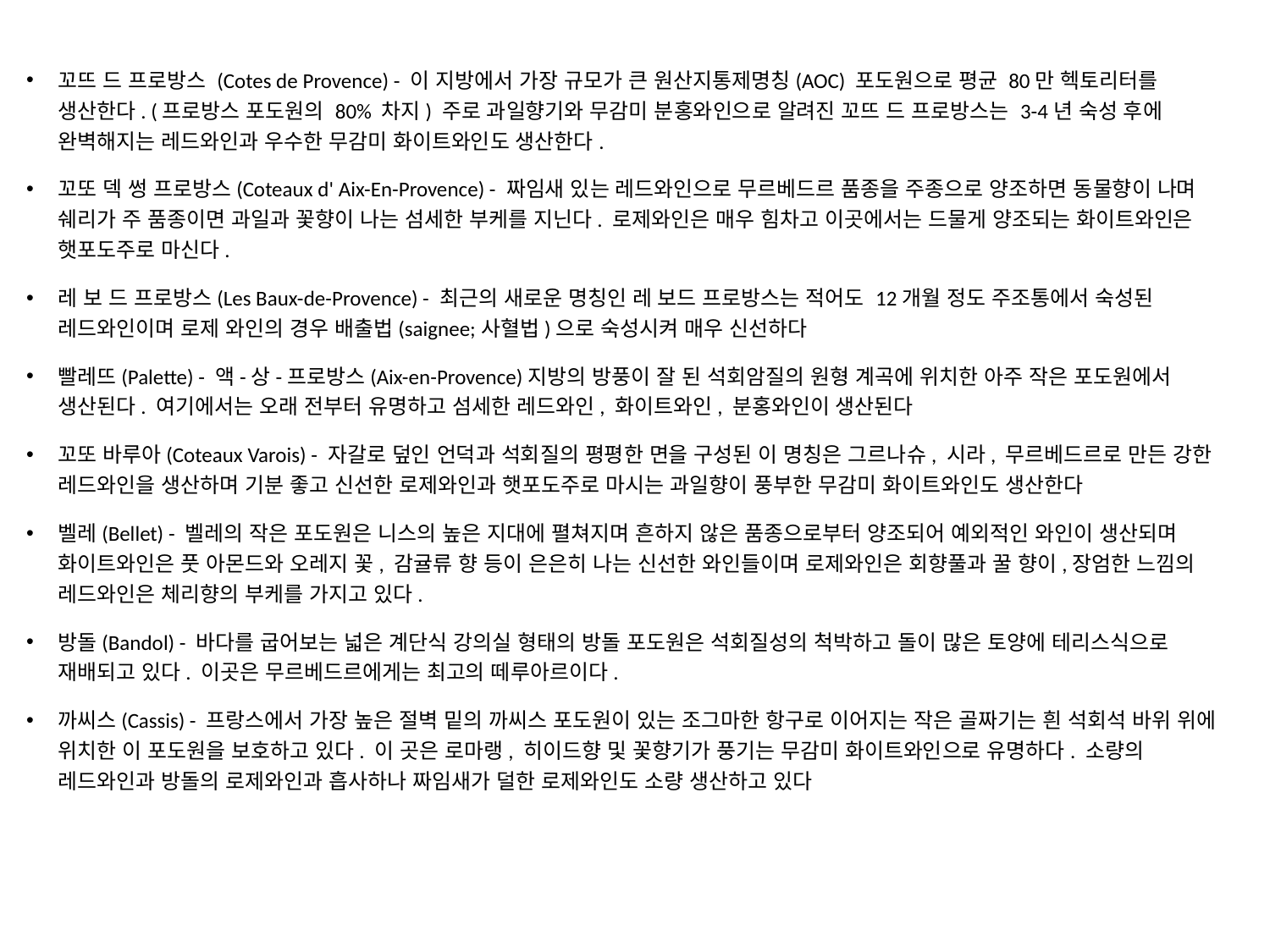

꼬뜨 드 프로방스 (Cotes de Provence) - 이 지방에서 가장 규모가 큰 원산지통제명칭(AOC) 포도원으로 평균 80만 헥토리터를 생산한다. (프로방스 포도원의 80% 차지) 주로 과일향기와 무감미 분홍와인으로 알려진 꼬뜨 드 프로방스는 3-4년 숙성 후에 완벽해지는 레드와인과 우수한 무감미 화이트와인도 생산한다.
꼬또 덱 썽 프로방스(Coteaux d' Aix-En-Provence) - 짜임새 있는 레드와인으로 무르베드르 품종을 주종으로 양조하면 동물향이 나며 쉐리가 주 품종이면 과일과 꽃향이 나는 섬세한 부케를 지닌다. 로제와인은 매우 힘차고 이곳에서는 드물게 양조되는 화이트와인은 햇포도주로 마신다.
레 보 드 프로방스(Les Baux-de-Provence) - 최근의 새로운 명칭인 레 보드 프로방스는 적어도 12개월 정도 주조통에서 숙성된 레드와인이며 로제 와인의 경우 배출법(saignee;사혈법)으로 숙성시켜 매우 신선하다
빨레뜨(Palette) - 액-상-프로방스(Aix-en-Provence)지방의 방풍이 잘 된 석회암질의 원형 계곡에 위치한 아주 작은 포도원에서 생산된다. 여기에서는 오래 전부터 유명하고 섬세한 레드와인, 화이트와인, 분홍와인이 생산된다
꼬또 바루아(Coteaux Varois) - 자갈로 덮인 언덕과 석회질의 평평한 면을 구성된 이 명칭은 그르나슈, 시라, 무르베드르로 만든 강한 레드와인을 생산하며 기분 좋고 신선한 로제와인과 햇포도주로 마시는 과일향이 풍부한 무감미 화이트와인도 생산한다
벨레(Bellet) - 벨레의 작은 포도원은 니스의 높은 지대에 펼쳐지며 흔하지 않은 품종으로부터 양조되어 예외적인 와인이 생산되며 화이트와인은 풋 아몬드와 오레지 꽃, 감귤류 향 등이 은은히 나는 신선한 와인들이며 로제와인은 회향풀과 꿀 향이,장엄한 느낌의 레드와인은 체리향의 부케를 가지고 있다.
방돌(Bandol) - 바다를 굽어보는 넓은 계단식 강의실 형태의 방돌 포도원은 석회질성의 척박하고 돌이 많은 토양에 테리스식으로 재배되고 있다. 이곳은 무르베드르에게는 최고의 떼루아르이다.
까씨스(Cassis) - 프랑스에서 가장 높은 절벽 밑의 까씨스 포도원이 있는 조그마한 항구로 이어지는 작은 골짜기는 흰 석회석 바위 위에 위치한 이 포도원을 보호하고 있다. 이 곳은 로마랭, 히이드향 및 꽃향기가 풍기는 무감미 화이트와인으로 유명하다. 소량의 레드와인과 방돌의 로제와인과 흡사하나 짜임새가 덜한 로제와인도 소량 생산하고 있다